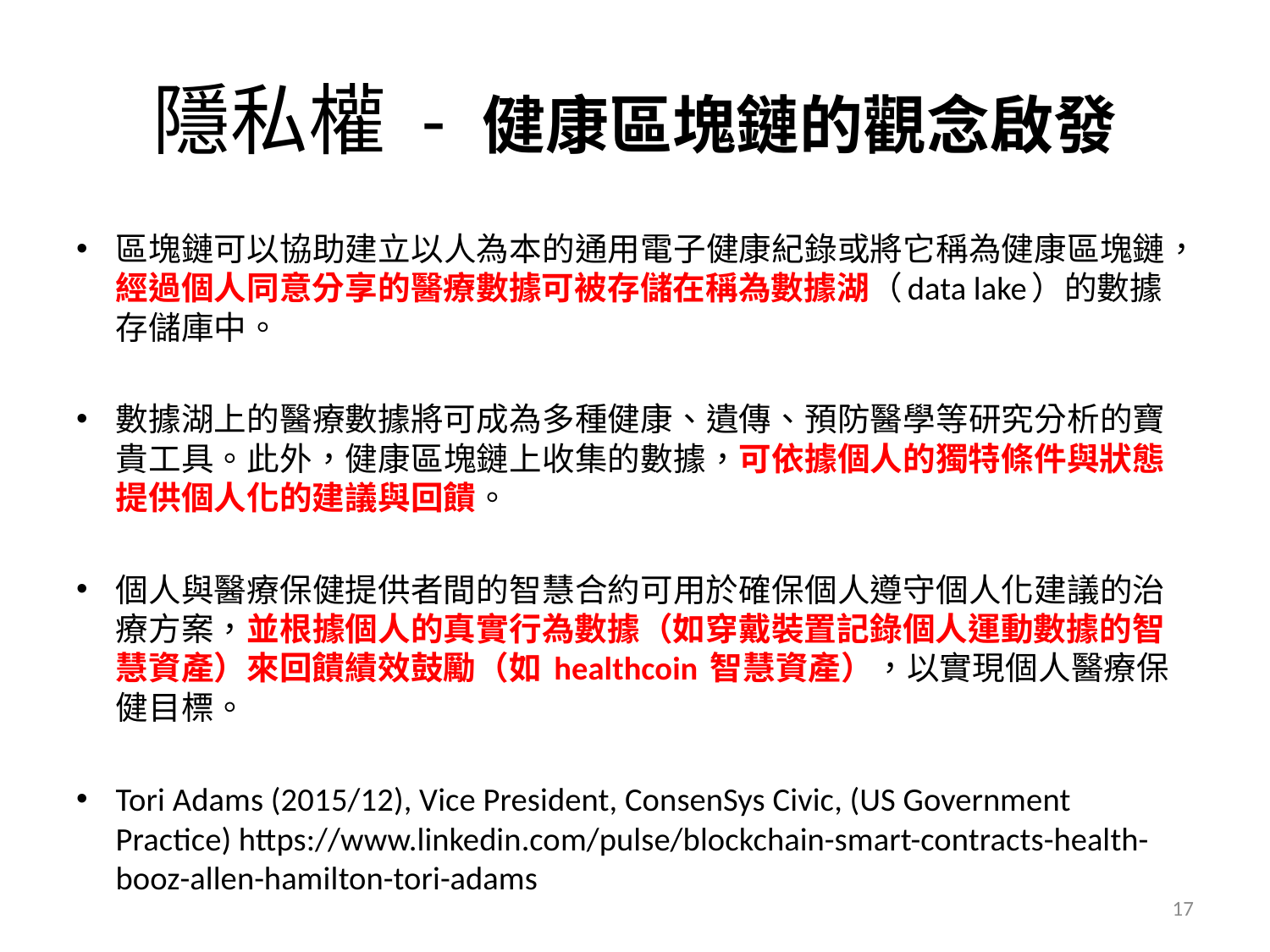

# 隱私權 - 健康區塊鏈的觀念啟發
區塊鏈可以協助建立以人為本的通用電子健康紀錄或將它稱為健康區塊鏈，經過個人同意分享的醫療數據可被存儲在稱為數據湖（data lake）的數據存儲庫中。

數據湖上的醫療數據將可成為多種健康、遺傳、預防醫學等研究分析的寶貴工具。此外，健康區塊鏈上收集的數據，可依據個人的獨特條件與狀態提供個人化的建議與回饋。

個人與醫療保健提供者間的智慧合約可用於確保個人遵守個人化建議的治療方案，並根據個人的真實行為數據（如穿戴裝置記錄個人運動數據的智慧資產）來回饋績效鼓勵（如 healthcoin 智慧資產），以實現個人醫療保健目標。

Tori Adams (2015/12), Vice President, ConsenSys Civic, (US Government Practice) https://www.linkedin.com/pulse/blockchain-smart-contracts-health-booz-allen-hamilton-tori-adams

17